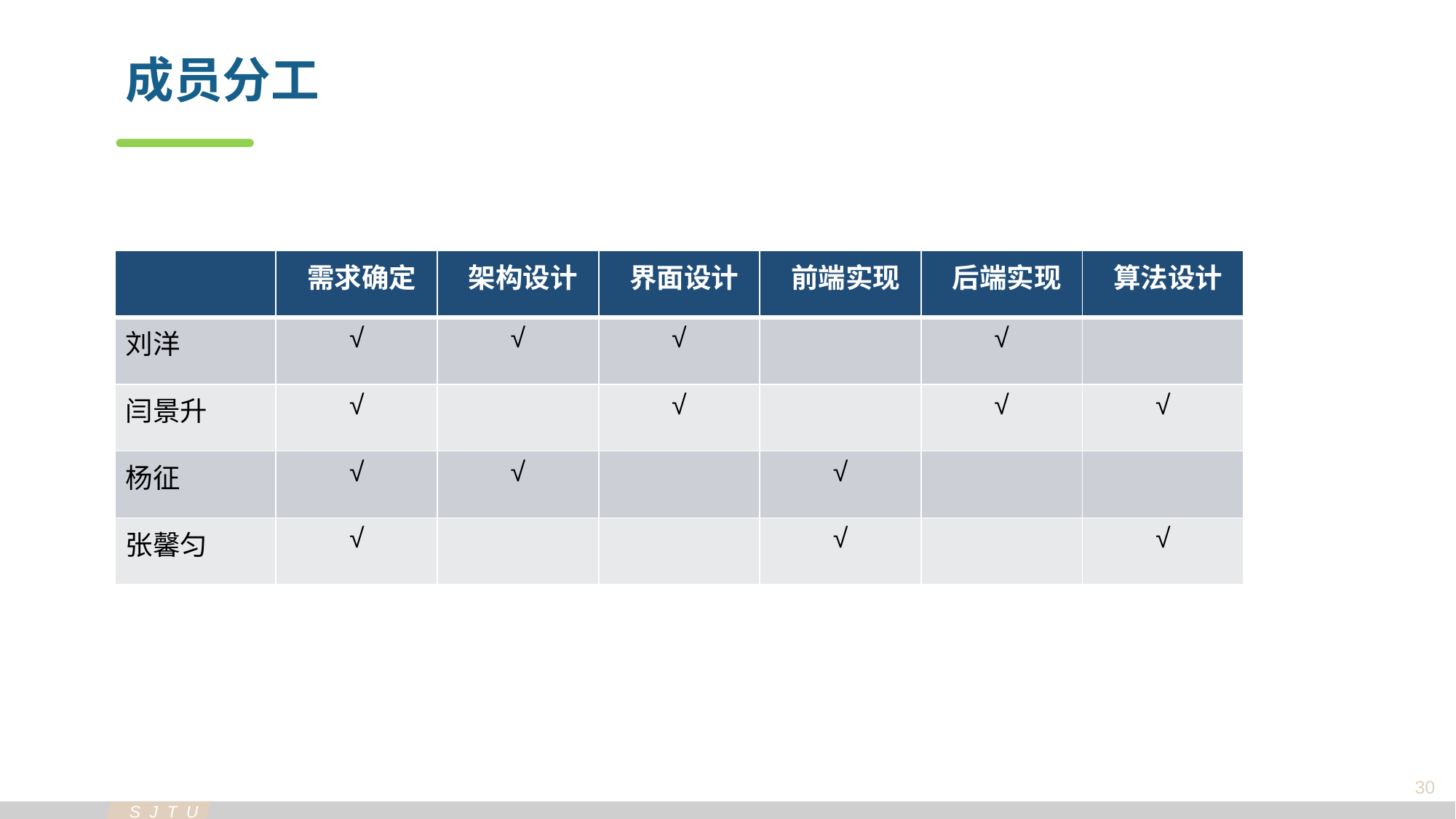

成员分工
|  | 需求确定 | 架构设计 | 界面设计 | 前端实现 | 后端实现 | 算法设计 |
| --- | --- | --- | --- | --- | --- | --- |
| 刘洋 | √ | √ | √ |  | √ |  |
| 闫景升 | √ |  | √ |  | √ | √ |
| 杨征 | √ | √ |  | √ |  |  |
| 张馨匀 | √ |  |  | √ |  | √ |
30